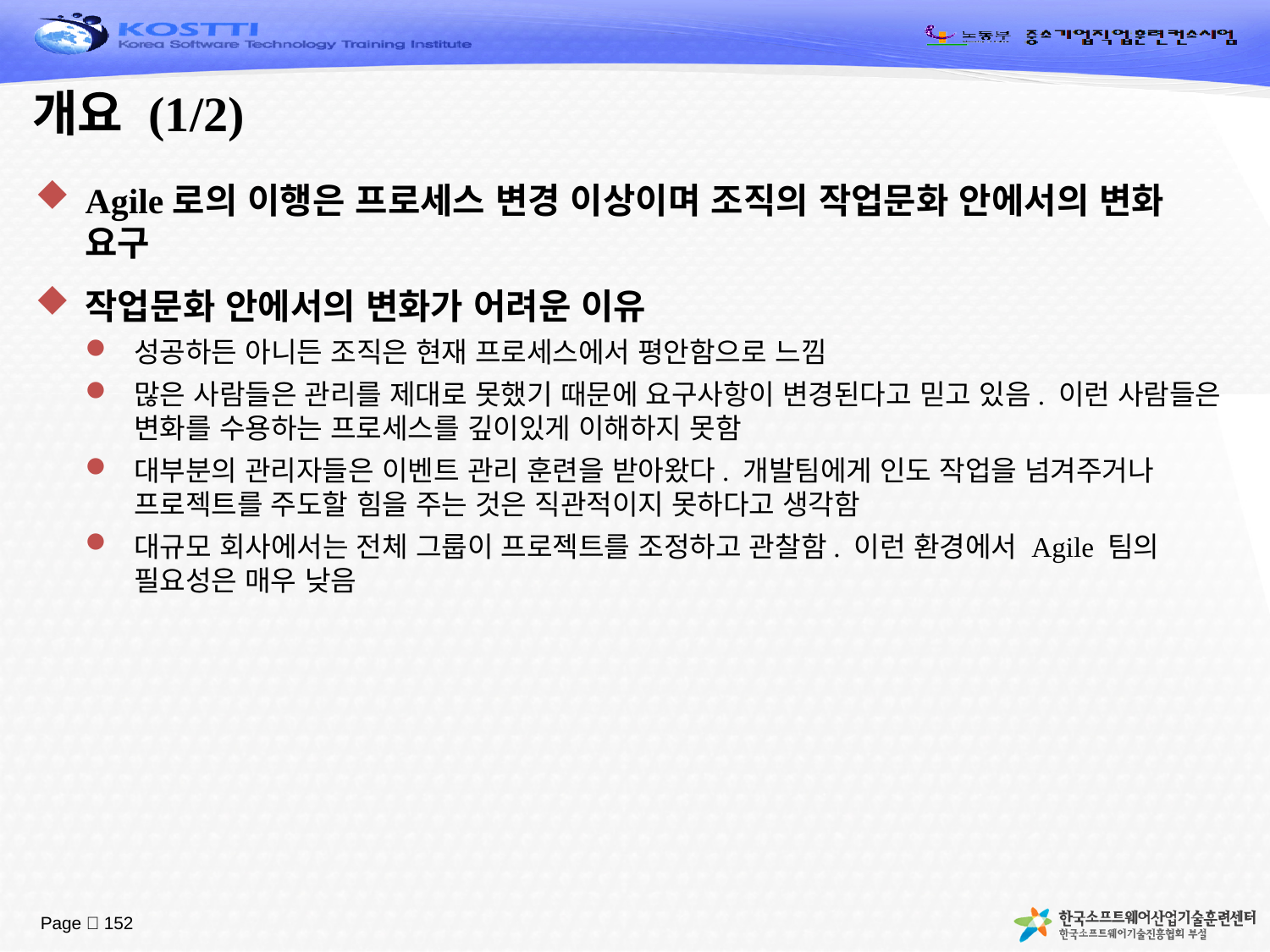

# 개요 (1/2)
Agile로의 이행은 프로세스 변경 이상이며 조직의 작업문화 안에서의 변화 요구
작업문화 안에서의 변화가 어려운 이유
성공하든 아니든 조직은 현재 프로세스에서 평안함으로 느낌
많은 사람들은 관리를 제대로 못했기 때문에 요구사항이 변경된다고 믿고 있음. 이런 사람들은 변화를 수용하는 프로세스를 깊이있게 이해하지 못함
대부분의 관리자들은 이벤트 관리 훈련을 받아왔다. 개발팀에게 인도 작업을 넘겨주거나 프로젝트를 주도할 힘을 주는 것은 직관적이지 못하다고 생각함
대규모 회사에서는 전체 그룹이 프로젝트를 조정하고 관찰함. 이런 환경에서 Agile 팀의 필요성은 매우 낮음